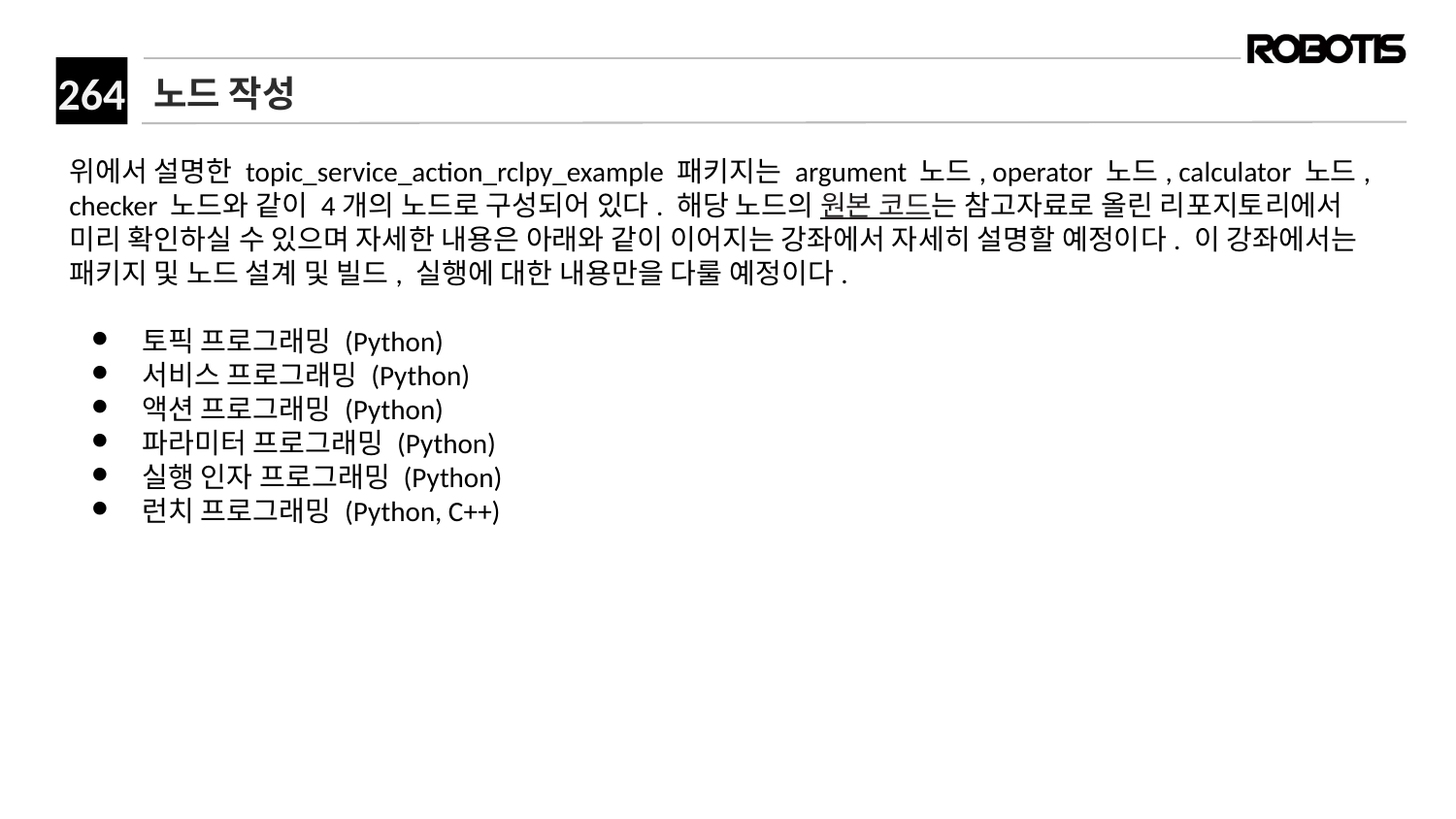

# 노드 작성
위에서 설명한 topic_service_action_rclpy_example 패키지는 argument 노드, operator 노드, calculator 노드, checker 노드와 같이 4개의 노드로 구성되어 있다. 해당 노드의 원본 코드는 참고자료로 올린 리포지토리에서 미리 확인하실 수 있으며 자세한 내용은 아래와 같이 이어지는 강좌에서 자세히 설명할 예정이다. 이 강좌에서는 패키지 및 노드 설계 및 빌드, 실행에 대한 내용만을 다룰 예정이다.

토픽 프로그래밍 (Python)
서비스 프로그래밍 (Python)
액션 프로그래밍 (Python)
파라미터 프로그래밍 (Python)
실행 인자 프로그래밍 (Python)
런치 프로그래밍 (Python, C++)